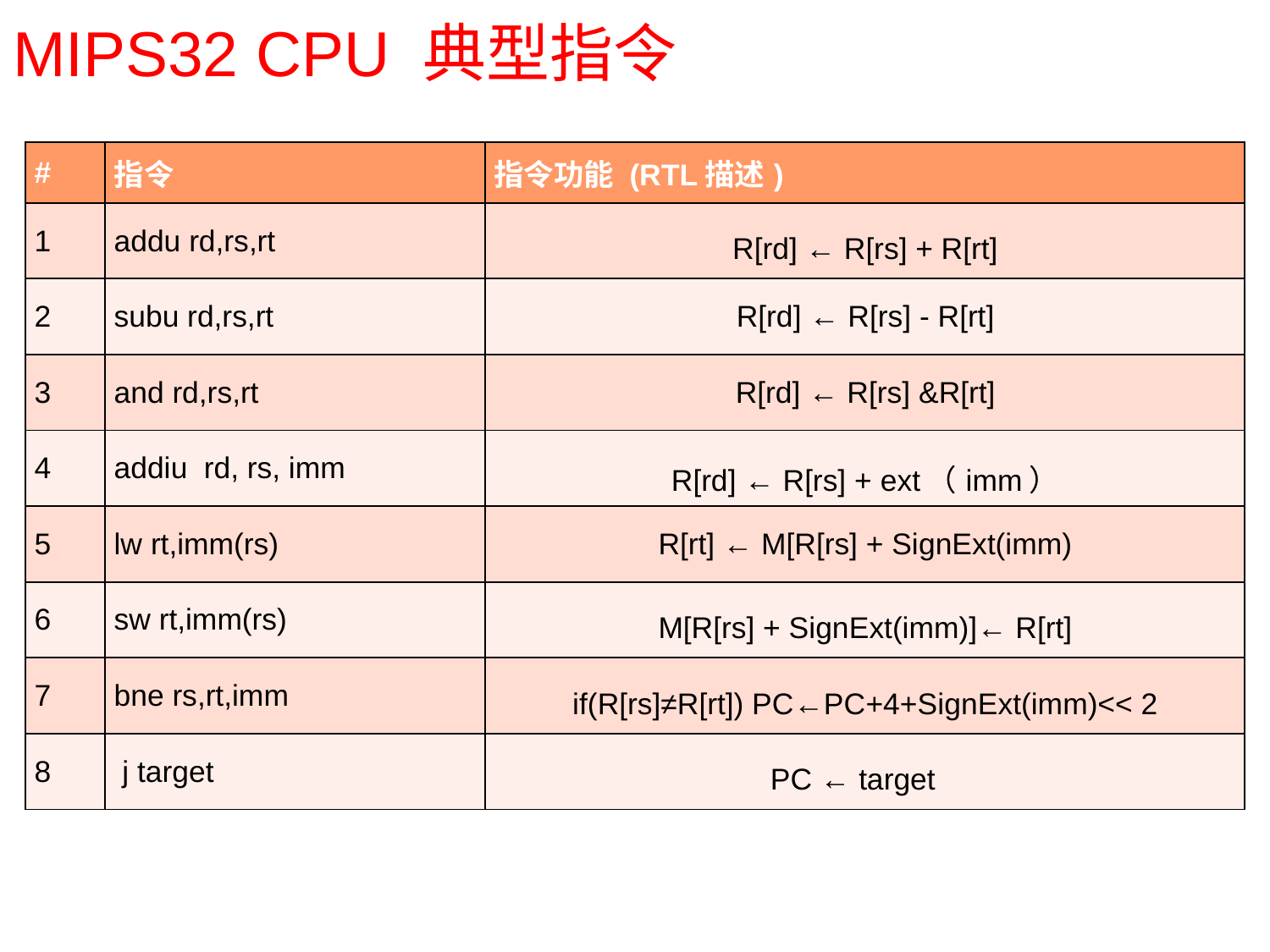

# MIPS32 CPU 典型指令
| # | 指令 | 指令功能 (RTL描述) |
| --- | --- | --- |
| 1 | addu rd,rs,rt | R[rd] ← R[rs] + R[rt] |
| 2 | subu rd,rs,rt | R[rd] ← R[rs] - R[rt] |
| 3 | and rd,rs,rt | R[rd] ← R[rs] &R[rt] |
| 4 | addiu rd, rs, imm | R[rd] ← R[rs] + ext（imm） |
| 5 | lw rt,imm(rs) | R[rt] ← M[R[rs] + SignExt(imm) |
| 6 | sw rt,imm(rs) | M[R[rs] + SignExt(imm)]← R[rt] |
| 7 | bne rs,rt,imm | if(R[rs]≠R[rt]) PC←PC+4+SignExt(imm)<< 2 |
| 8 | j target | PC ← target |